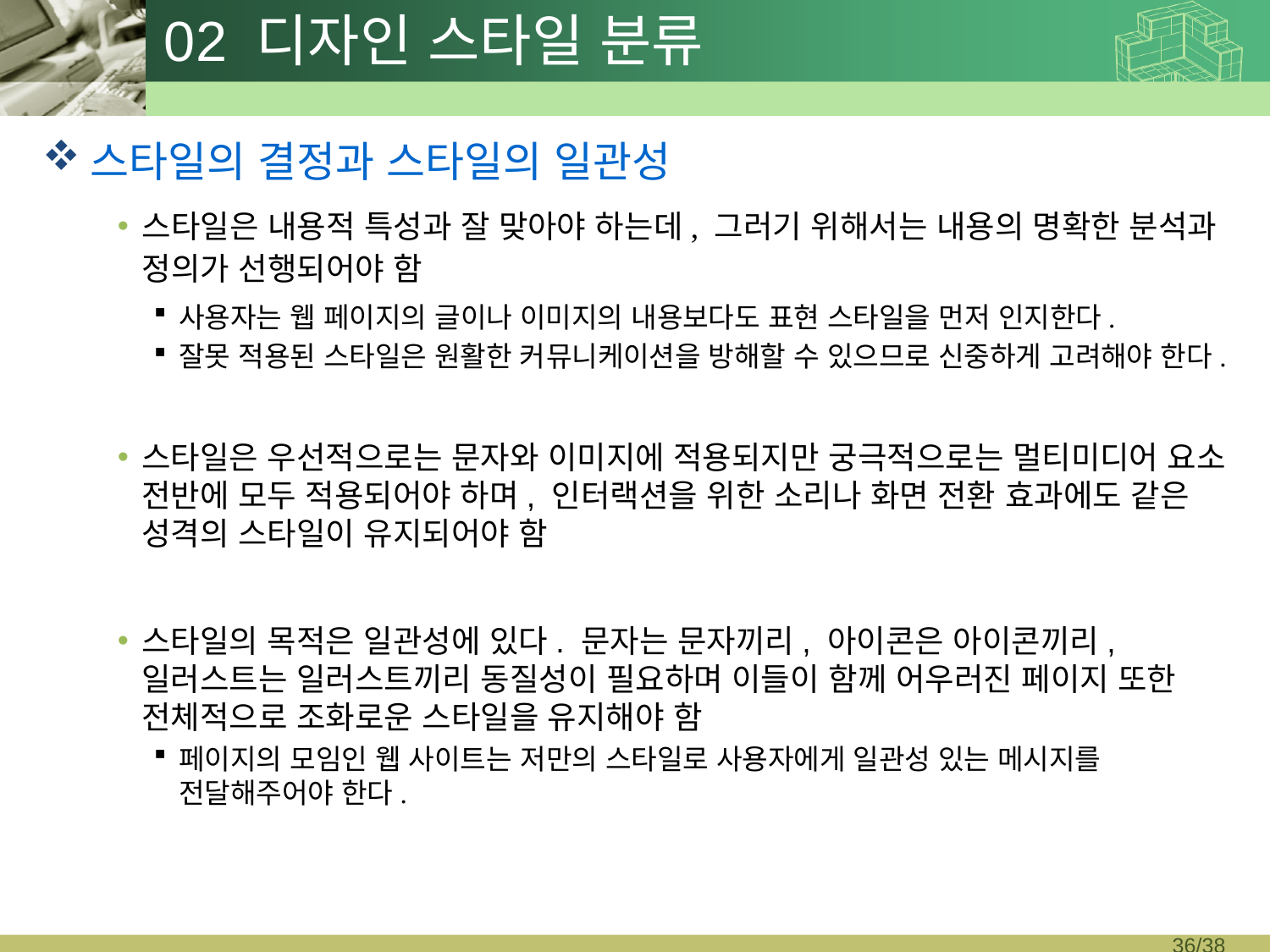

# 02 디자인 스타일 분류
스타일의 결정과 스타일의 일관성
스타일은 내용적 특성과 잘 맞아야 하는데, 그러기 위해서는 내용의 명확한 분석과 정의가 선행되어야 함
사용자는 웹 페이지의 글이나 이미지의 내용보다도 표현 스타일을 먼저 인지한다.
잘못 적용된 스타일은 원활한 커뮤니케이션을 방해할 수 있으므로 신중하게 고려해야 한다.

스타일은 우선적으로는 문자와 이미지에 적용되지만 궁극적으로는 멀티미디어 요소 전반에 모두 적용되어야 하며, 인터랙션을 위한 소리나 화면 전환 효과에도 같은 성격의 스타일이 유지되어야 함

스타일의 목적은 일관성에 있다. 문자는 문자끼리, 아이콘은 아이콘끼리, 일러스트는 일러스트끼리 동질성이 필요하며 이들이 함께 어우러진 페이지 또한 전체적으로 조화로운 스타일을 유지해야 함
페이지의 모임인 웹 사이트는 저만의 스타일로 사용자에게 일관성 있는 메시지를
전달해주어야 한다.